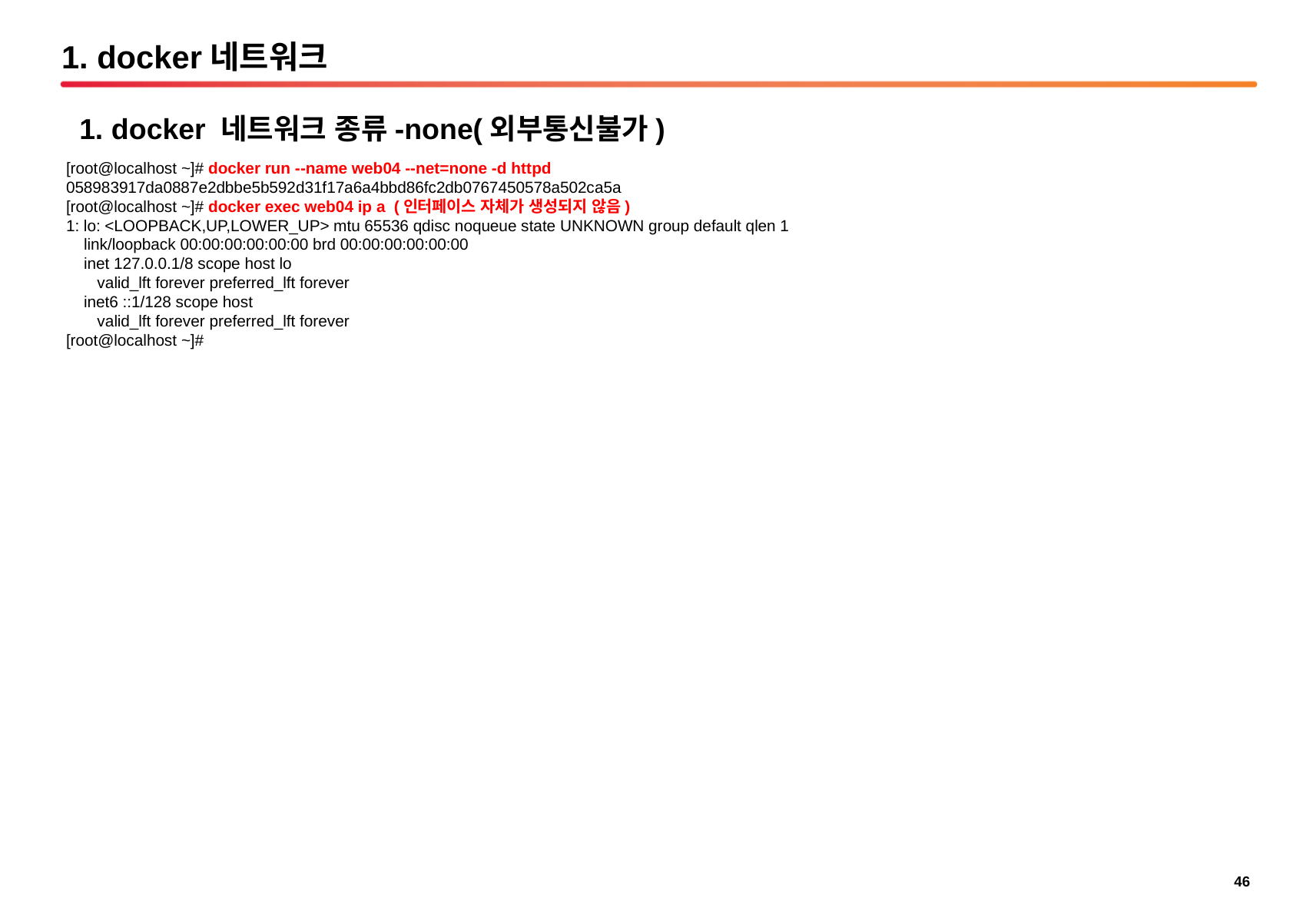

# 1. docker네트워크
1. docker 네트워크 종류-none(외부통신불가)

[root@localhost ~]# docker run --name web04 --net=none -d httpd
058983917da0887e2dbbe5b592d31f17a6a4bbd86fc2db0767450578a502ca5a
[root@localhost ~]# docker exec web04 ip a  (인터페이스 자체가 생성되지 않음)
1: lo: <LOOPBACK,UP,LOWER_UP> mtu 65536 qdisc noqueue state UNKNOWN group default qlen 1
    link/loopback 00:00:00:00:00:00 brd 00:00:00:00:00:00
    inet 127.0.0.1/8 scope host lo
       valid_lft forever preferred_lft forever
    inet6 ::1/128 scope host
       valid_lft forever preferred_lft forever
[root@localhost ~]#